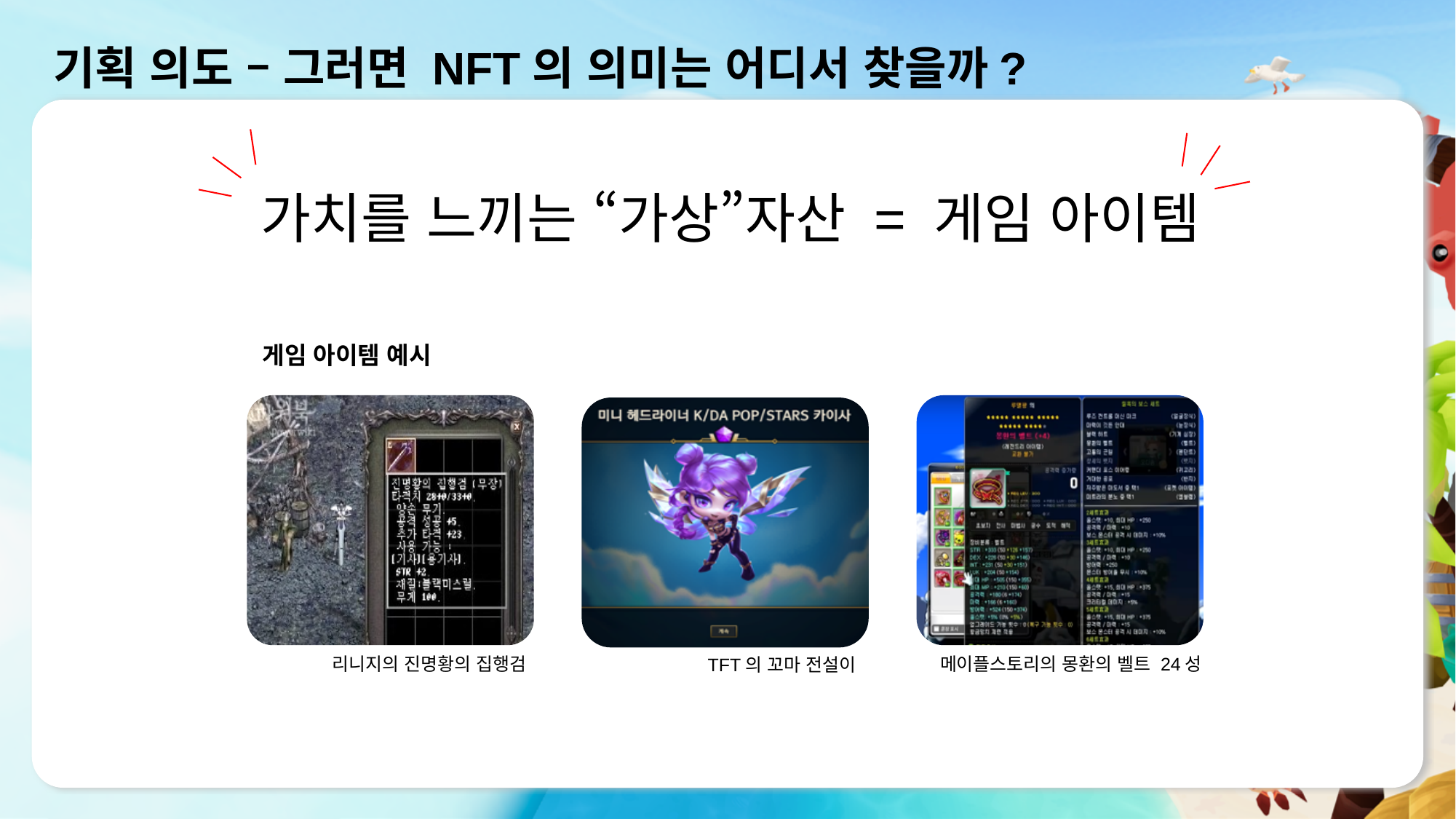

기획 의도 – 그러면 NFT의 의미는 어디서 찾을까?

가치를 느끼는 “가상”자산 = 게임 아이템
게임 아이템 예시

리니지의 진명황의 집행검
메이플스토리의 몽환의 벨트 24성
TFT의 꼬마 전설이